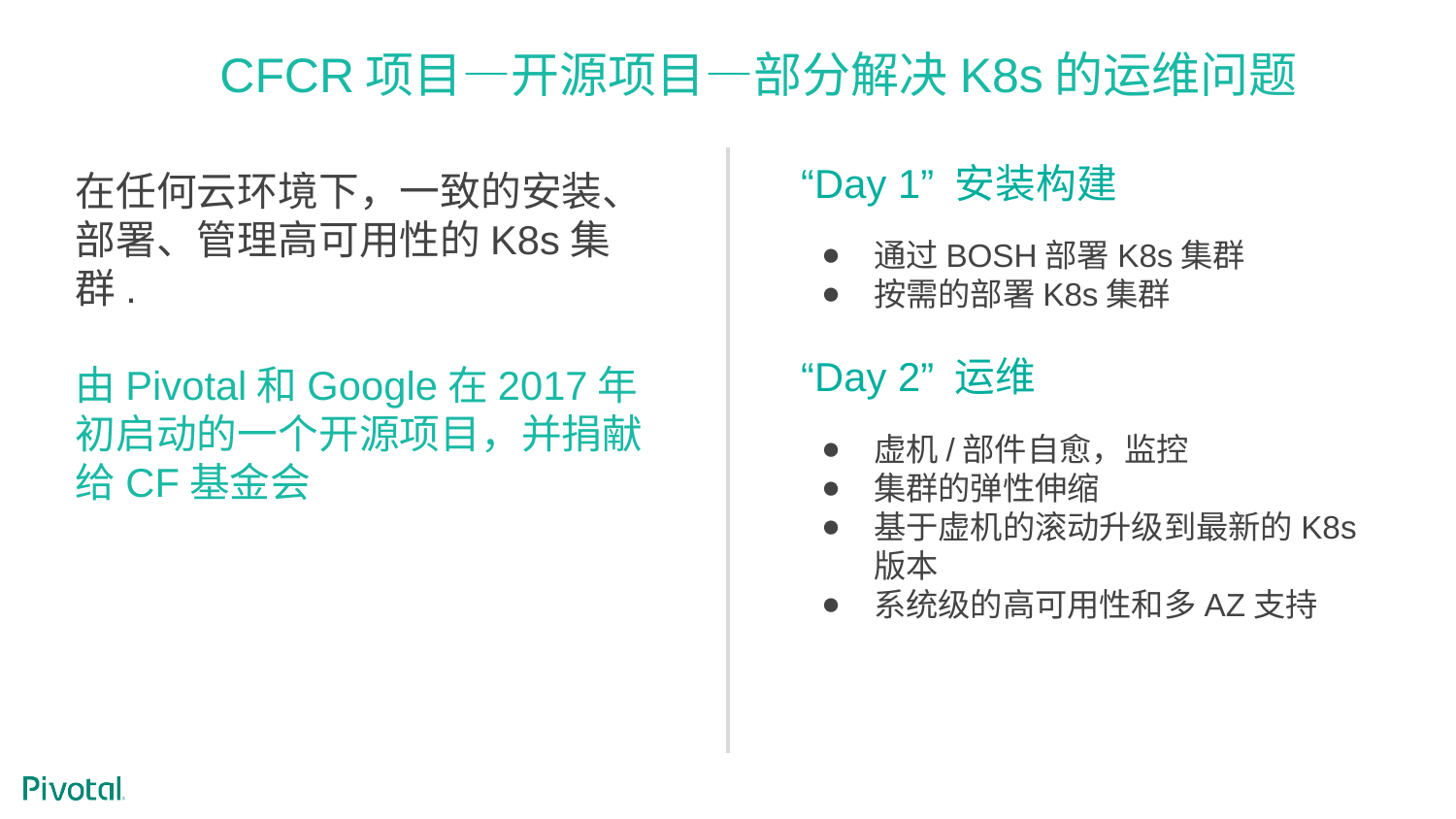

# CFCR项目—开源项目—部分解决K8s的运维问题
“Day 1” 安装构建

通过BOSH部署K8s集群
按需的部署K8s集群

“Day 2” 运维

虚机/部件自愈，监控
集群的弹性伸缩
基于虚机的滚动升级到最新的K8s版本
系统级的高可用性和多AZ支持

在任何云环境下，一致的安装、部署、管理高可用性的K8s集群.

由Pivotal和Google在2017年初启动的一个开源项目，并捐献给CF基金会